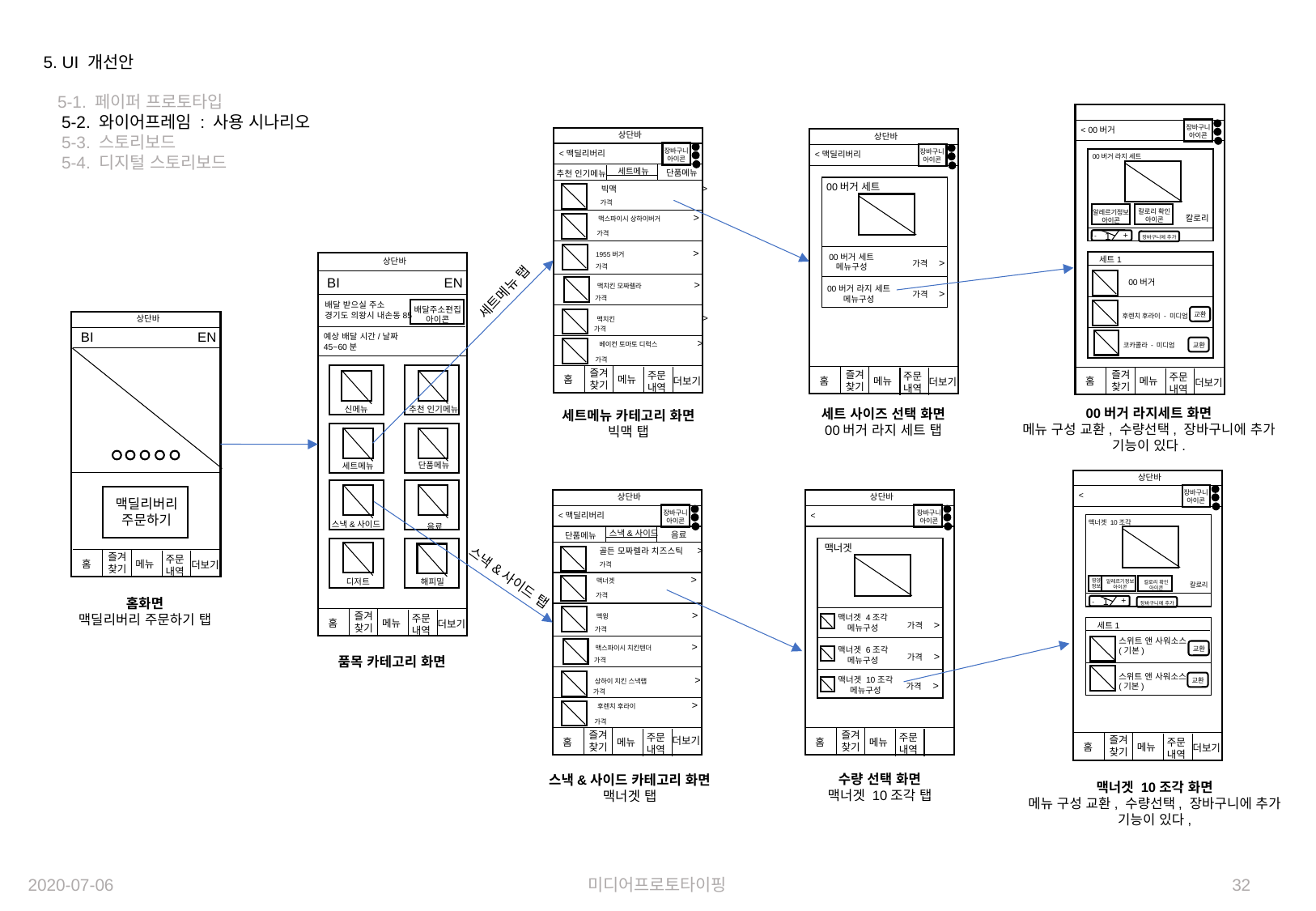

5. UI 개선안
   5-1. 페이퍼 프로토타입
   5-2. 와이어프레임 : 사용 시나리오
   5-3. 스토리보드
   5-4. 디지털 스토리보드

장바구니
아이콘
< 00버거

상단바
상단바

장바구니
아이콘
장바구니
아이콘
<맥딜리버리

<맥딜리버리

00버거 라지 세트

세트메뉴

단품메뉴
추천 인기메뉴

00버거 세트
   빅맥                                  >

가격

칼로리 확인
아이콘
알레르기정보
아이콘

 맥스파이시 상하이버거                 >
칼로리

가격
1
+
-
장바구니에 추가

   1955버거                                     >

00버거 세트
메뉴구성
세트1
상단바
가격   >

가격
BI
EN

00버거
  맥치킨 모짜렐라                            >

세트메뉴 탭
00버거 라지 세트
메뉴구성
가격   >
가격
배달 받으실 주소
경기도 의왕시 내손동85
배달주소편집
아이콘

교환
         맥치킨                              >
후렌치 후라이 - 미디엄

상단바

가격
BI
EN
예상 배달 시간/날짜
45~60분

   베이컨 토마토 디럭스                     >
코카콜라 - 미디엄
교환

가격
즐겨
찾기
즐겨
찾기
즐겨
찾기
주문
내역
주문
내역
주문
내역

홈
메뉴
더보기
홈
메뉴
홈
메뉴
더보기
더보기

신메뉴
추천 인기메뉴
00버거 라지세트 화면
메뉴 구성 교환, 수량선택, 장바구니에 추가
기능이 있다.
세트 사이즈 선택 화면
00버거 라지 세트 탭
세트메뉴 카테고리 화면
빅맥 탭

단품메뉴
세트메뉴
상단바

장바구니
아이콘
<

상단바
상단바

맥딜리버리
주문하기

장바구니
아이콘
장바구니
아이콘

<맥딜리버리
<

맥너겟 10조각
스낵&사이드

음료
스낵&사이드

음료
단품메뉴

맥너겟

   골든 모짜렐라 치즈스틱     >

즐겨
찾기

주문
내역
홈
메뉴
더보기
가격

스낵&사이드 탭
 맥너겟                                         >
해피밀
디저트
영양
정보
알레르기정보
아이콘
칼로리 확인
아이콘
칼로리

가격
홈화면
맥딜리버리 주문하기 탭
1
+
-
장바구니에 추가

   맥윙                                             >
즐겨
찾기
주문
내역
맥너겟 4조각
메뉴구성

홈
메뉴
더보기
가격   >

세트1

가격
스위트 앤 사워소스
(기본)
  맥스파이시 치킨텐더                     >

교환
맥너겟 6조각
메뉴구성

가격   >

품목 카테고리 화면
가격
스위트 앤 사워소스
(기본)

         상하이 치킨 스낵랩                >
맥너겟 10조각
메뉴구성
교환

가격   >

가격
   후렌치 후라이                              >

가격
즐겨
찾기
즐겨
찾기
주문
내역
주문
내역
즐겨
찾기
더보기
홈
메뉴
홈
메뉴
주문
내역
홈
메뉴
더보기
수량 선택 화면
맥너겟 10조각 탭
스낵&사이드 카테고리 화면
맥너겟 탭
맥너겟 10조각 화면
메뉴 구성 교환, 수량선택, 장바구니에 추가
기능이 있다,